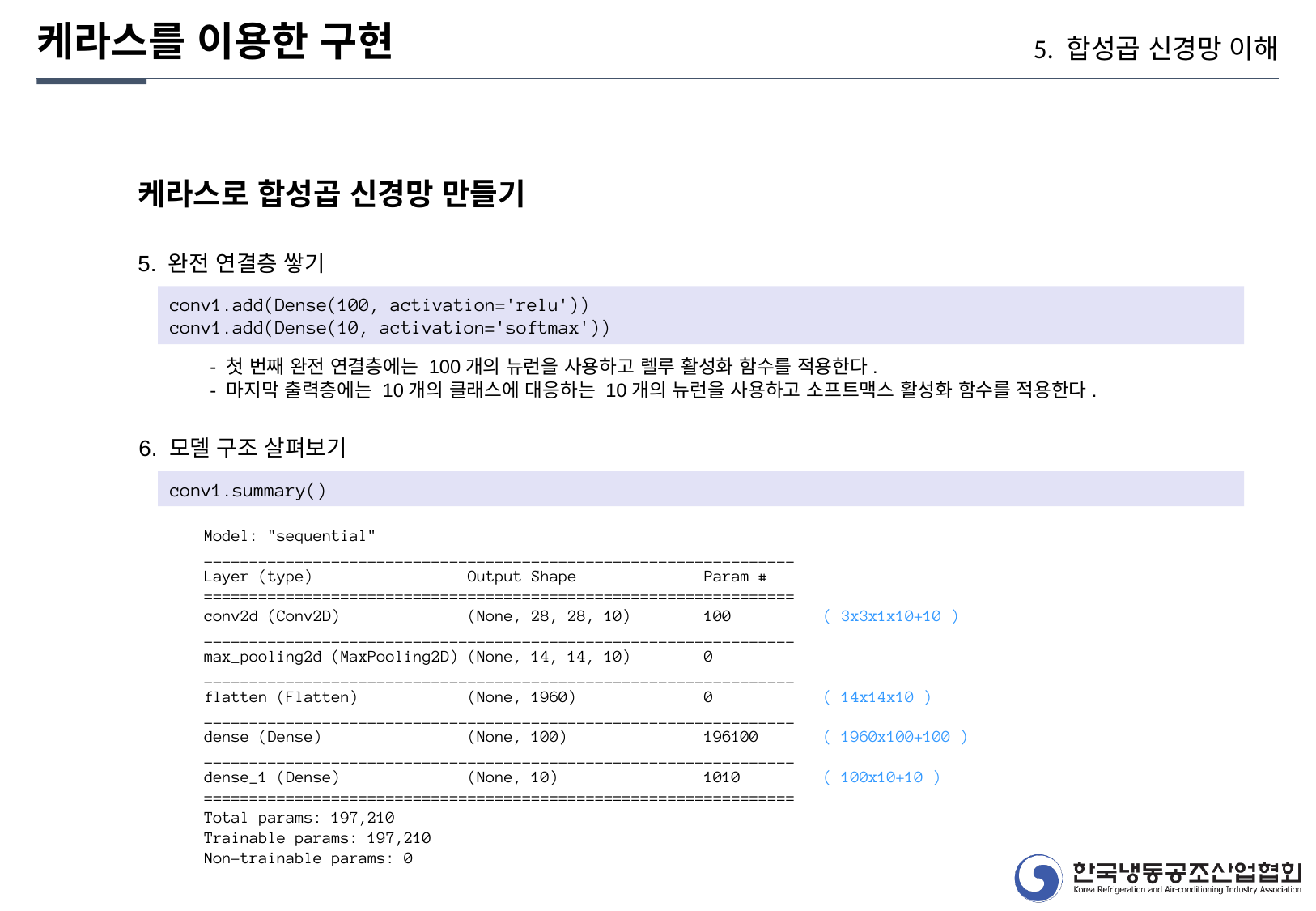

케라스를 이용한 구현
5. 합성곱 신경망 이해
케라스로 합성곱 신경망 만들기
5. 완전 연결층 쌓기
conv1.add(Dense(100, activation='relu'))
conv1.add(Dense(10, activation='softmax'))
- 첫 번째 완전 연결층에는 100개의 뉴런을 사용하고 렐루 활성화 함수를 적용한다.
- 마지막 출력층에는 10개의 클래스에 대응하는 10개의 뉴런을 사용하고 소프트맥스 활성화 함수를 적용한다.
6. 모델 구조 살펴보기
conv1.summary()
Model: "sequential"
_________________________________________________________________
Layer (type)                 Output Shape              Param #
=================================================================
conv2d (Conv2D)              (None, 28, 28, 10)        100          ( 3x3x1x10+10 )
_________________________________________________________________
max_pooling2d (MaxPooling2D) (None, 14, 14, 10)        0
_________________________________________________________________
flatten (Flatten)            (None, 1960)              0            ( 14x14x10 )
_________________________________________________________________
dense (Dense)                (None, 100)               196100       ( 1960x100+100 )
_________________________________________________________________
dense_1 (Dense)              (None, 10)                1010         ( 100x10+10 )
=================================================================
Total params: 197,210
Trainable params: 197,210
Non-trainable params: 0